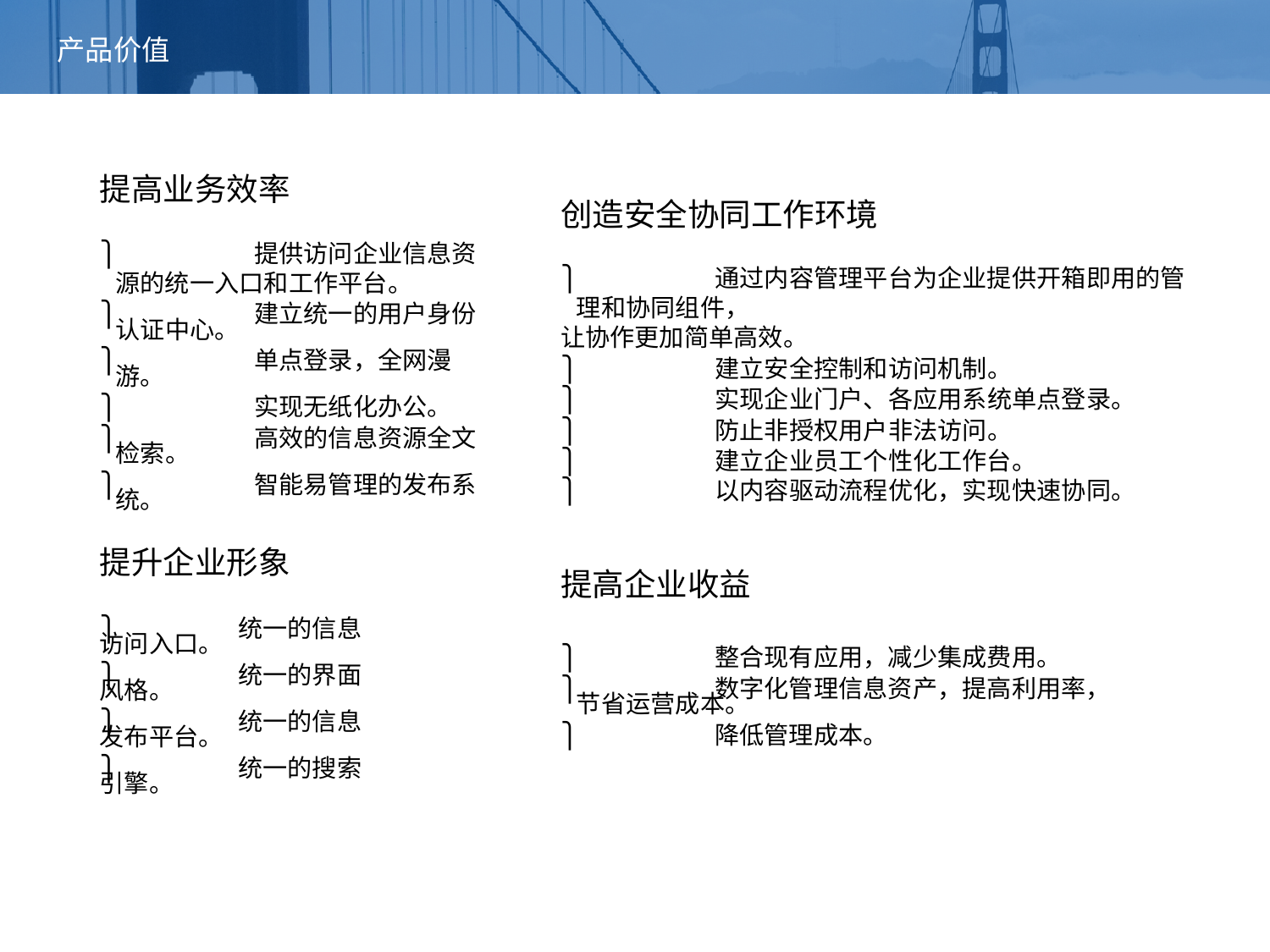

# 产品价值
创造安全协同工作环境

⎫	 通过内容管理平台为企业提供开箱即用的管理和协同组件，
让协作更加简单高效。

⎫	 建立安全控制和访问机制。

⎫	 实现企业门户、各应用系统单点登录。

⎫	 防止非授权用户非法访问。

⎫	 建立企业员工个性化工作台。
⎫	 以内容驱动流程优化，实现快速协同。
提高业务效率

⎫	 提供访问企业信息资源的统一入口和工作平台。

⎫	 建立统一的用户身份认证中心。

⎫	 单点登录，全网漫游。

⎫	 实现无纸化办公。

⎫	 高效的信息资源全文检索。

⎫	 智能易管理的发布系统。
提高企业收益

⎫	 整合现有应用，减少集成费用。

⎫	 数字化管理信息资产，提高利用率，节省运营成本。

⎫	 降低管理成本。
提升企业形象

⎫	 统一的信息访问入口。

⎫	 统一的界面风格。

⎫	 统一的信息发布平台。

⎫	 统一的搜索引擎。